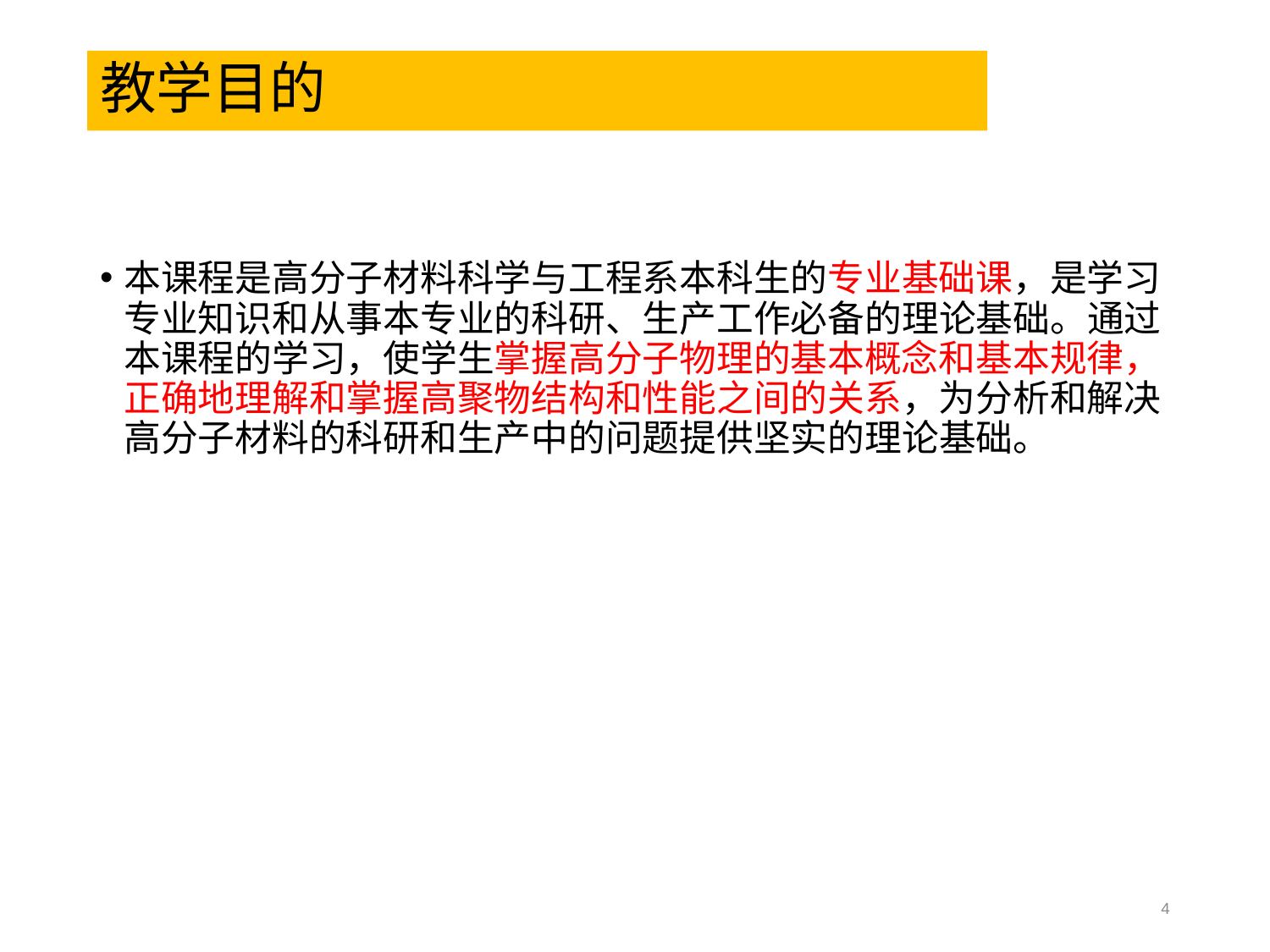

# 教学目的
本课程是高分子材料科学与工程系本科生的专业基础课，是学习专业知识和从事本专业的科研、生产工作必备的理论基础。通过本课程的学习，使学生掌握高分子物理的基本概念和基本规律，正确地理解和掌握高聚物结构和性能之间的关系，为分析和解决高分子材料的科研和生产中的问题提供坚实的理论基础。
4